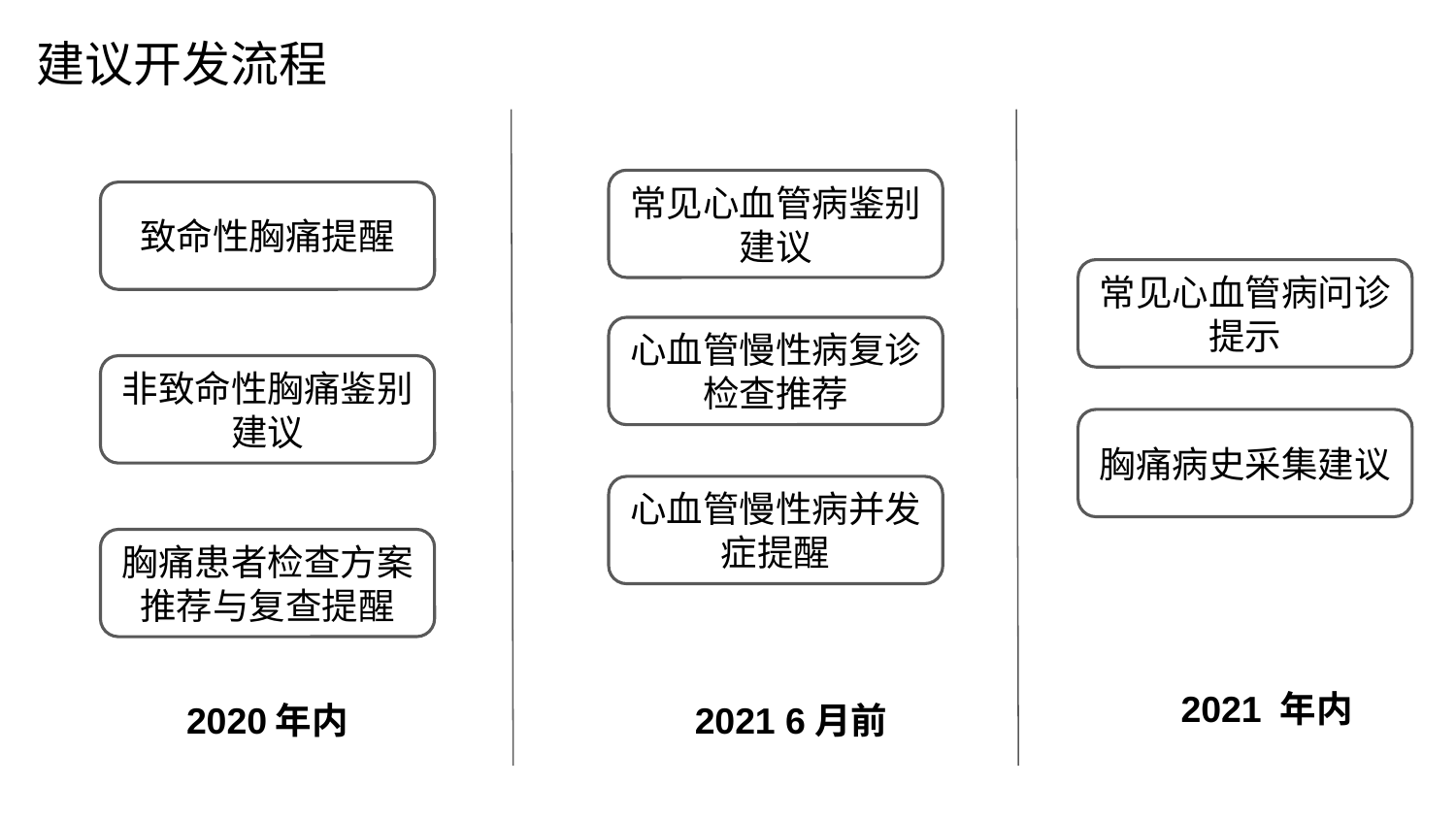

建议开发流程
常见心血管病鉴别建议
致命性胸痛提醒
常见心血管病问诊提示
心血管慢性病复诊检查推荐
非致命性胸痛鉴别建议
胸痛病史采集建议
心血管慢性病并发症提醒
胸痛患者检查方案推荐与复查提醒
2021 年内
2020年内
2021 6月前